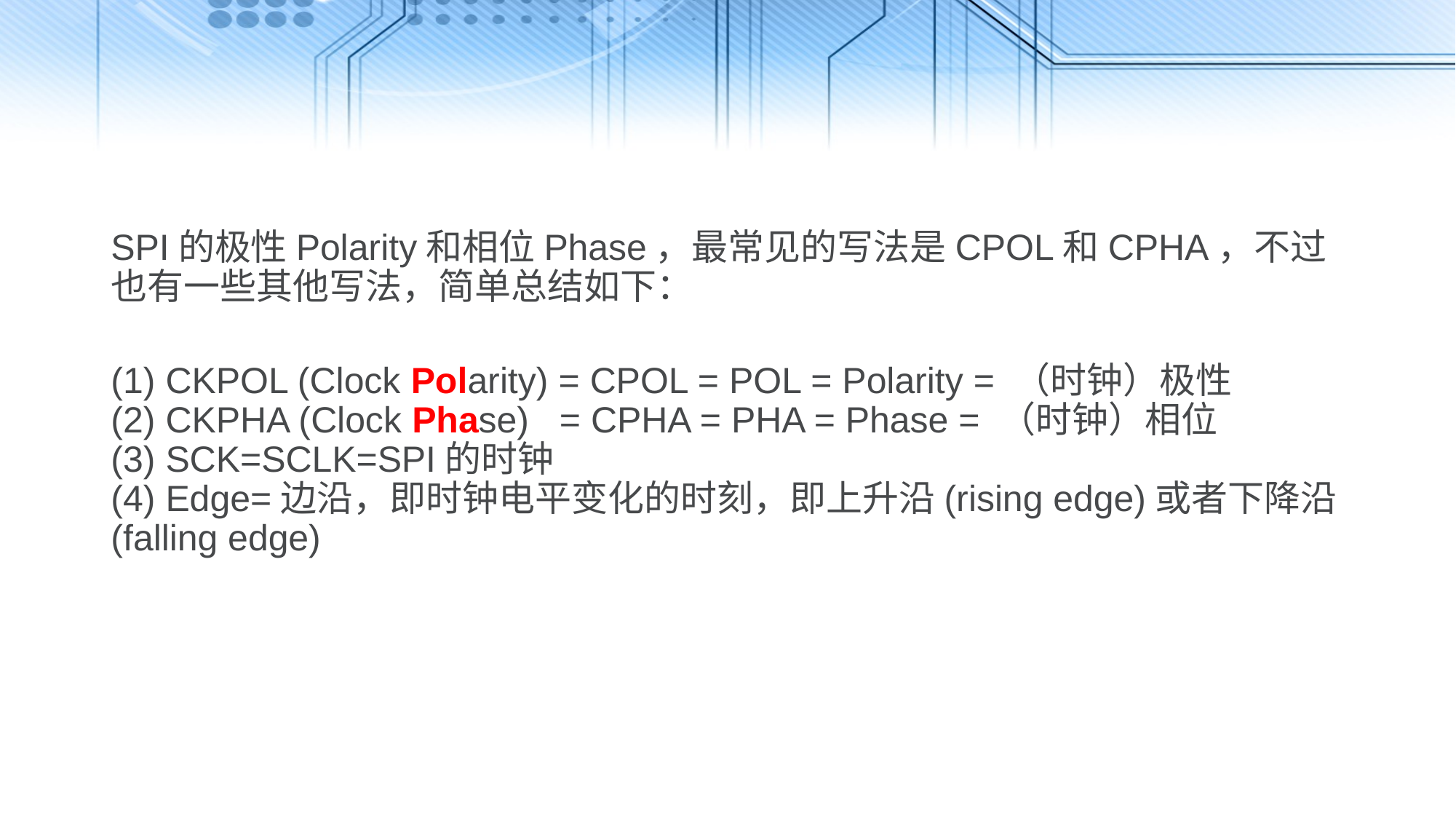

#
SPI的极性Polarity和相位Phase，最常见的写法是CPOL和CPHA，不过也有一些其他写法，简单总结如下：
(1) CKPOL (Clock Polarity) = CPOL = POL = Polarity = （时钟）极性
(2) CKPHA (Clock Phase)   = CPHA = PHA = Phase = （时钟）相位
(3) SCK=SCLK=SPI的时钟
(4) Edge=边沿，即时钟电平变化的时刻，即上升沿(rising edge)或者下降沿(falling edge)